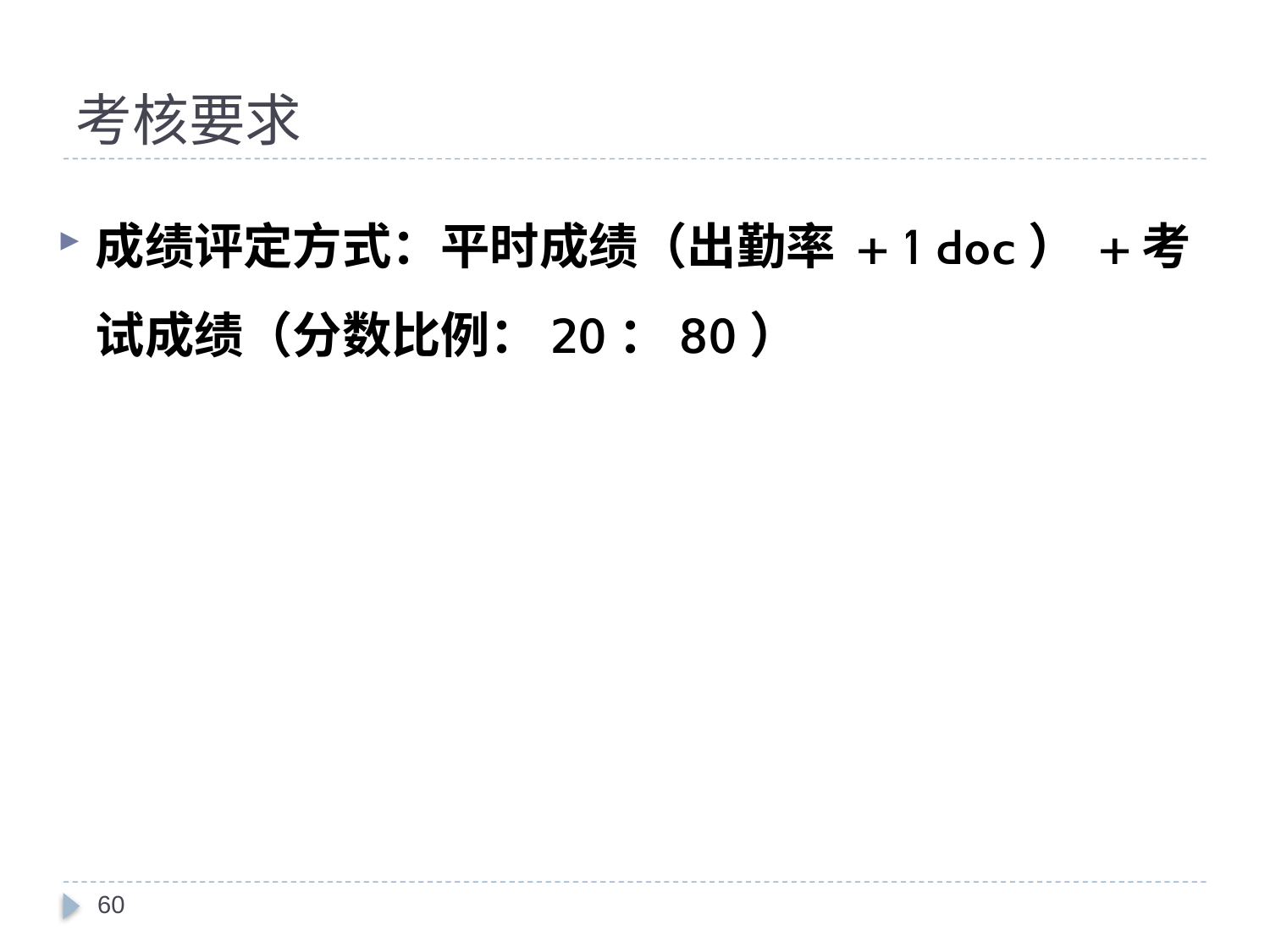

# 考核要求
成绩评定方式：平时成绩（出勤率 + 1 doc） +考试成绩（分数比例：20：80）
60